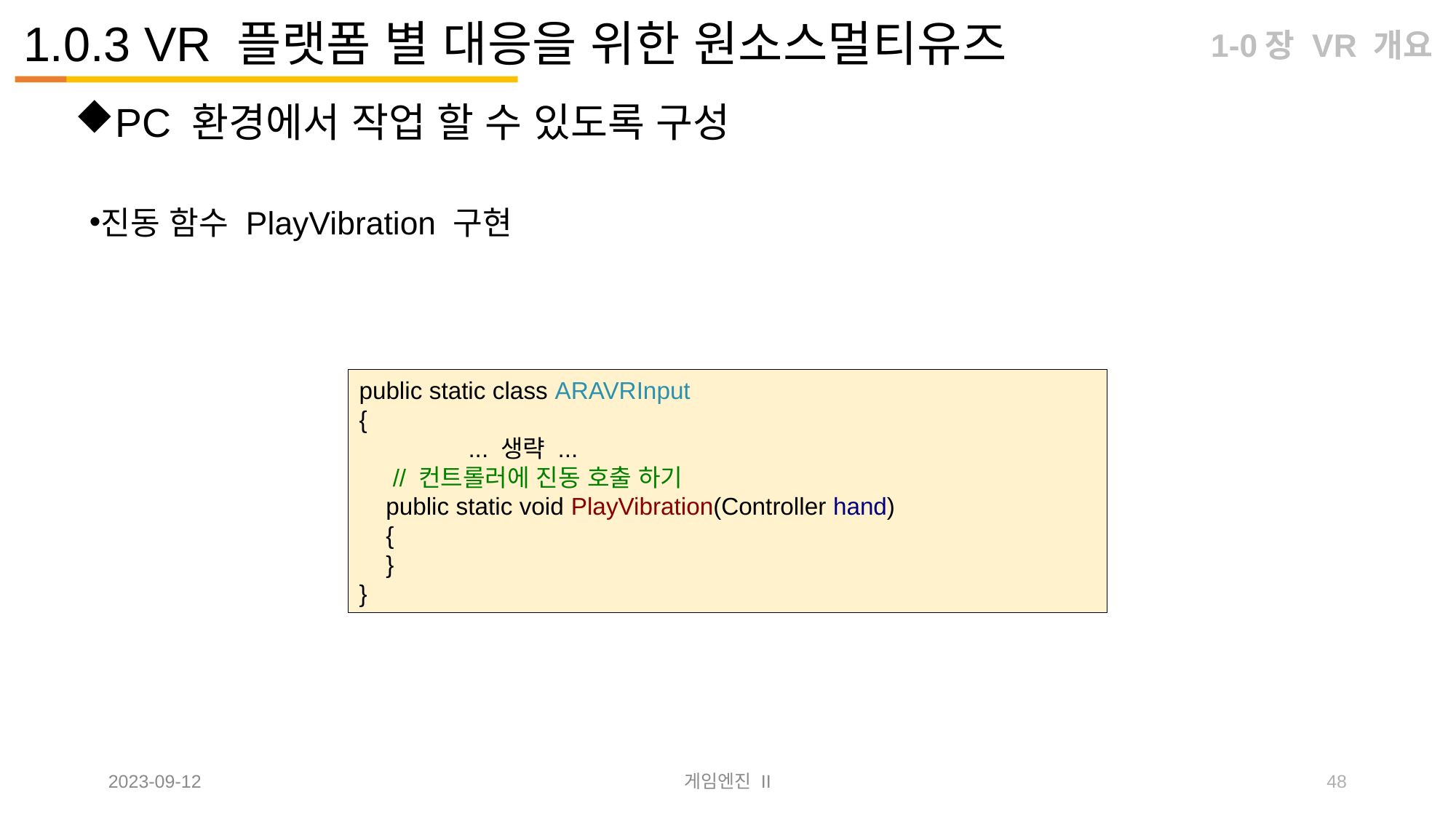

# 1.0.3 VR 플랫폼 별 대응을 위한 원소스멀티유즈
1-0장 VR 개요

PC 환경에서 작업 할 수 있도록 구성
진동 함수 PlayVibration 구현
public static class ARAVRInput
{
	... 생략 ...
     // 컨트롤러에 진동 호출 하기
    public static void PlayVibration(Controller hand)
    {
    }
}
2023-09-12
게임엔진 II
48